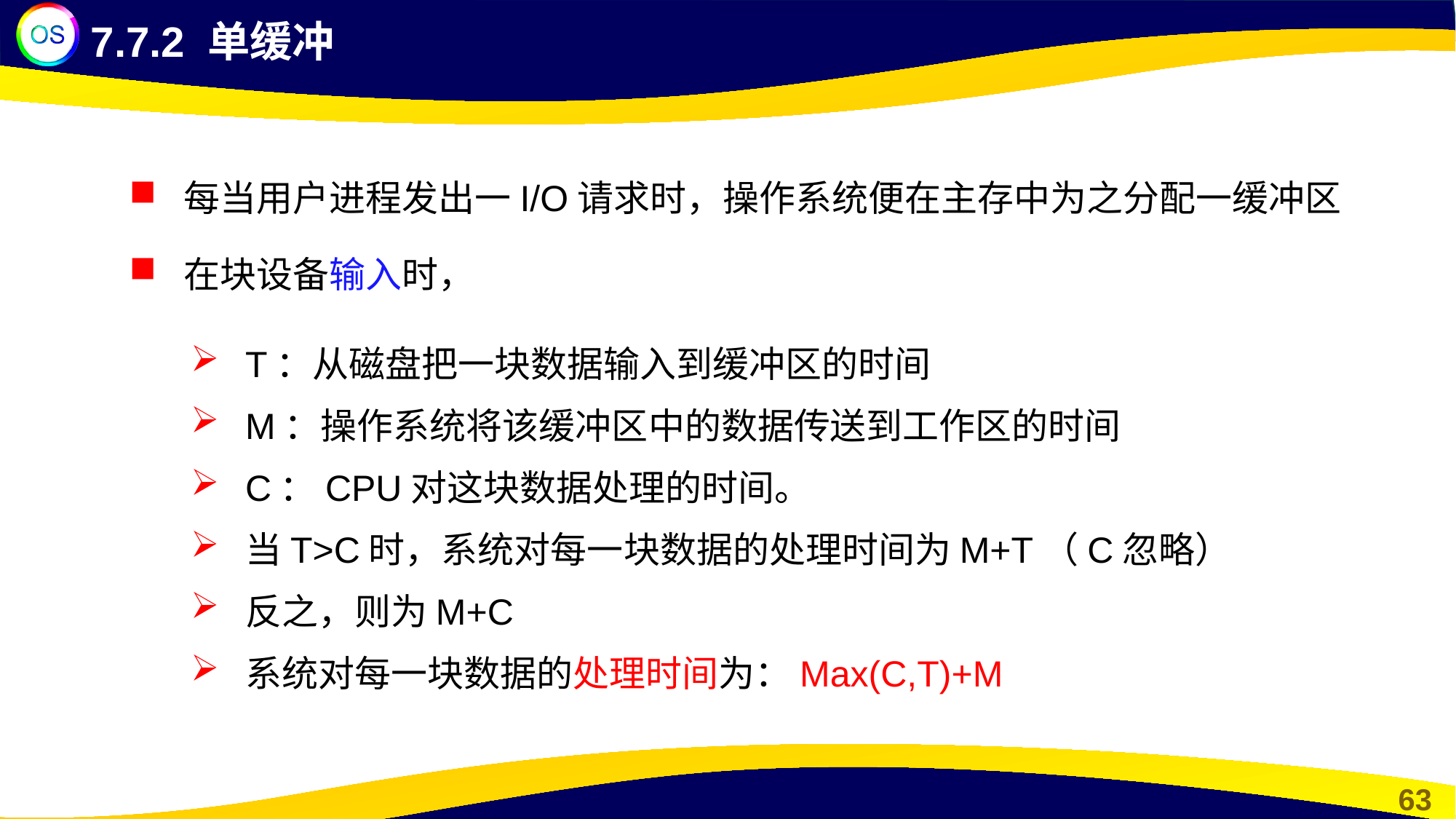

7.7.2 单缓冲
每当用户进程发出一I/O请求时，操作系统便在主存中为之分配一缓冲区
在块设备输入时，
T：从磁盘把一块数据输入到缓冲区的时间
M：操作系统将该缓冲区中的数据传送到工作区的时间
C：CPU对这块数据处理的时间。
当T>C时，系统对每一块数据的处理时间为M+T（C忽略）
反之，则为M+C
系统对每一块数据的处理时间为：Max(C,T)+M